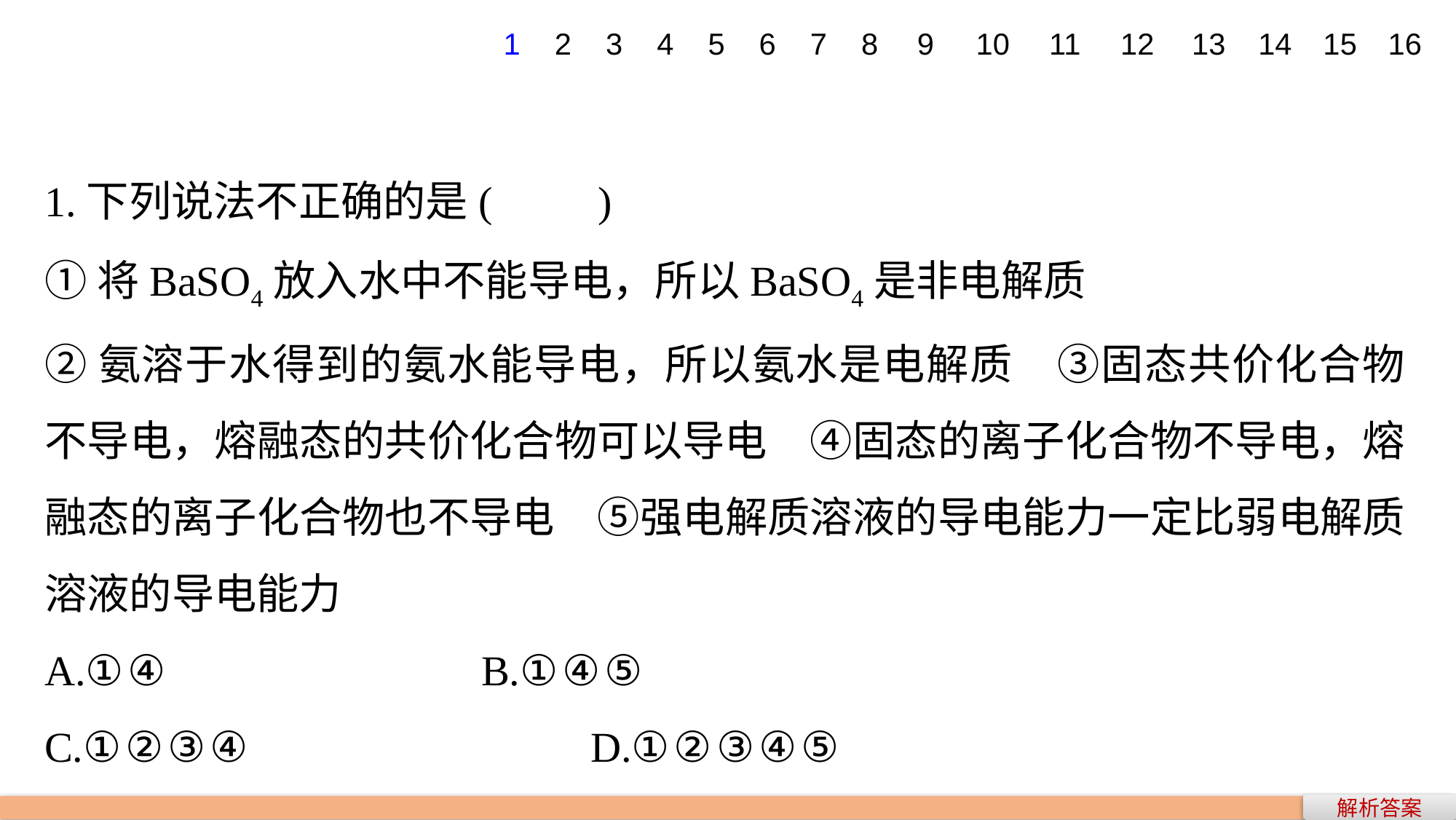

1
2
3
4
5
6
7
8
9
10
11
12
13
14
15
16
1.下列说法不正确的是(　　)
①将BaSO4放入水中不能导电，所以BaSO4是非电解质
②氨溶于水得到的氨水能导电，所以氨水是电解质　③固态共价化合物不导电，熔融态的共价化合物可以导电　④固态的离子化合物不导电，熔融态的离子化合物也不导电　⑤强电解质溶液的导电能力一定比弱电解质溶液的导电能力
A.①④  			B.①④⑤
C.①②③④  			D.①②③④⑤
解析答案